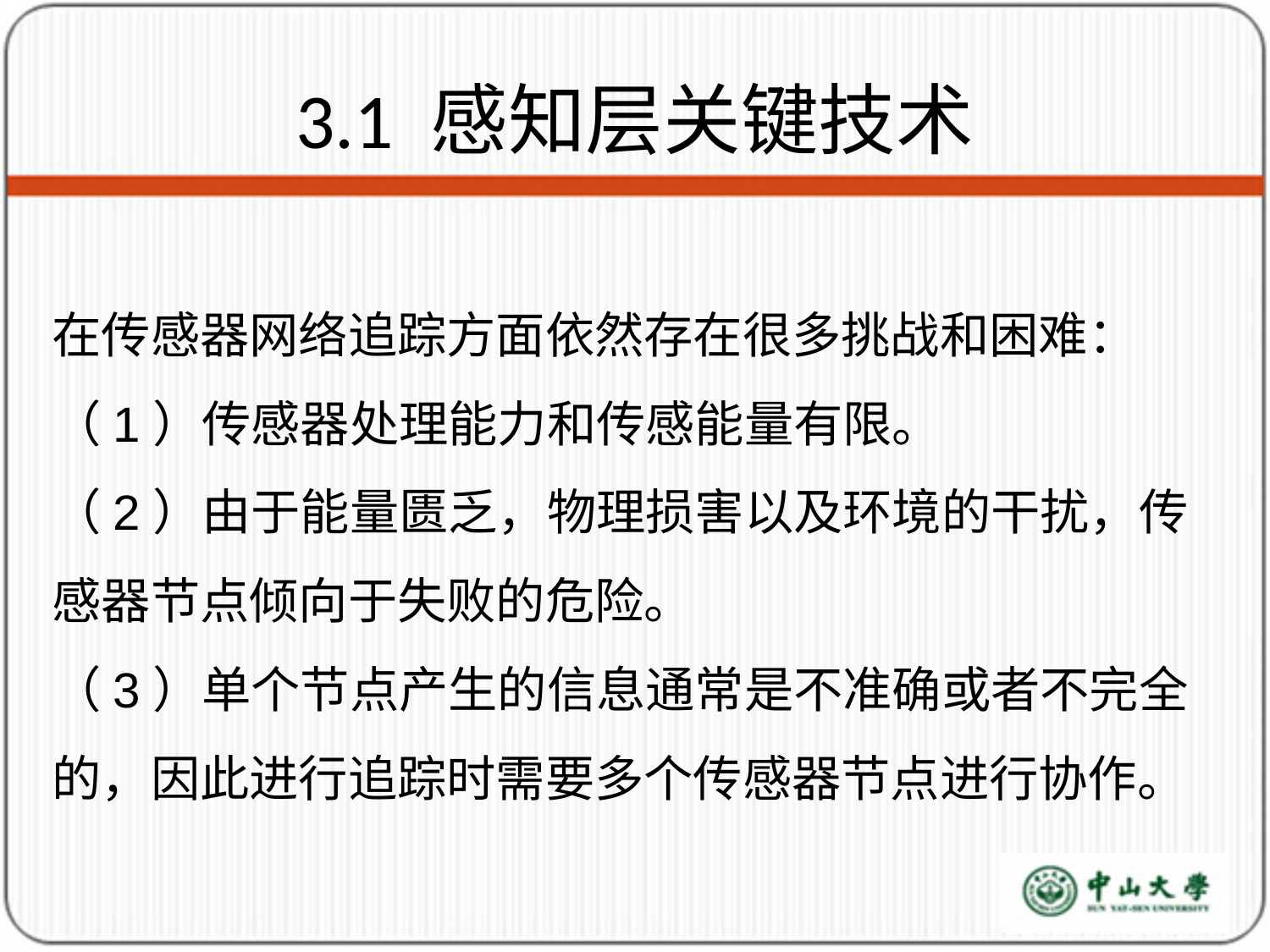

# 3.1 感知层关键技术
在传感器网络追踪方面依然存在很多挑战和困难：
（1）传感器处理能力和传感能量有限。
（2）由于能量匮乏，物理损害以及环境的干扰，传感器节点倾向于失败的危险。
（3）单个节点产生的信息通常是不准确或者不完全的，因此进行追踪时需要多个传感器节点进行协作。